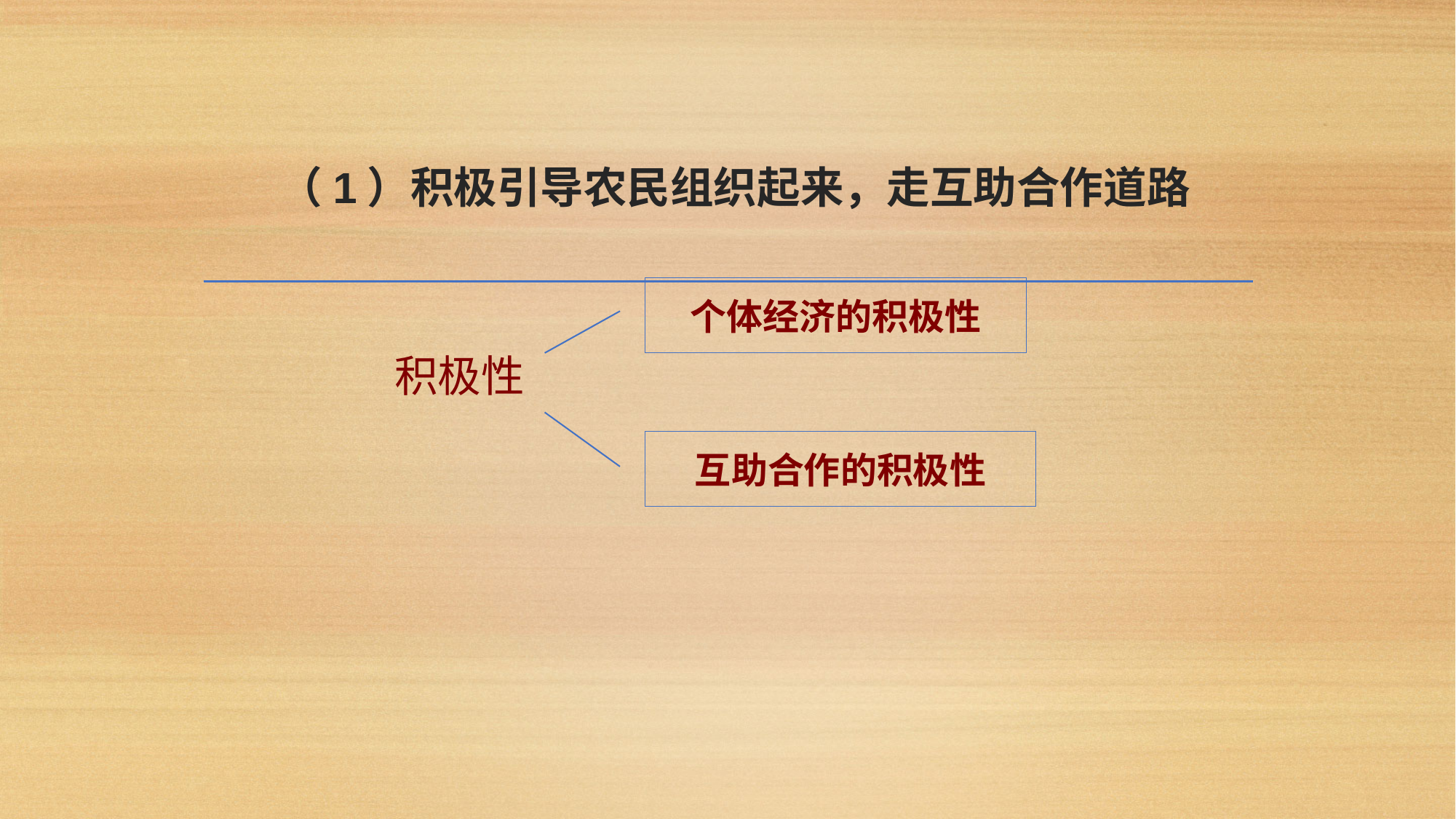

# （1）积极引导农民组织起来，走互助合作道路
个体经济的积极性
积极性
互助合作的积极性